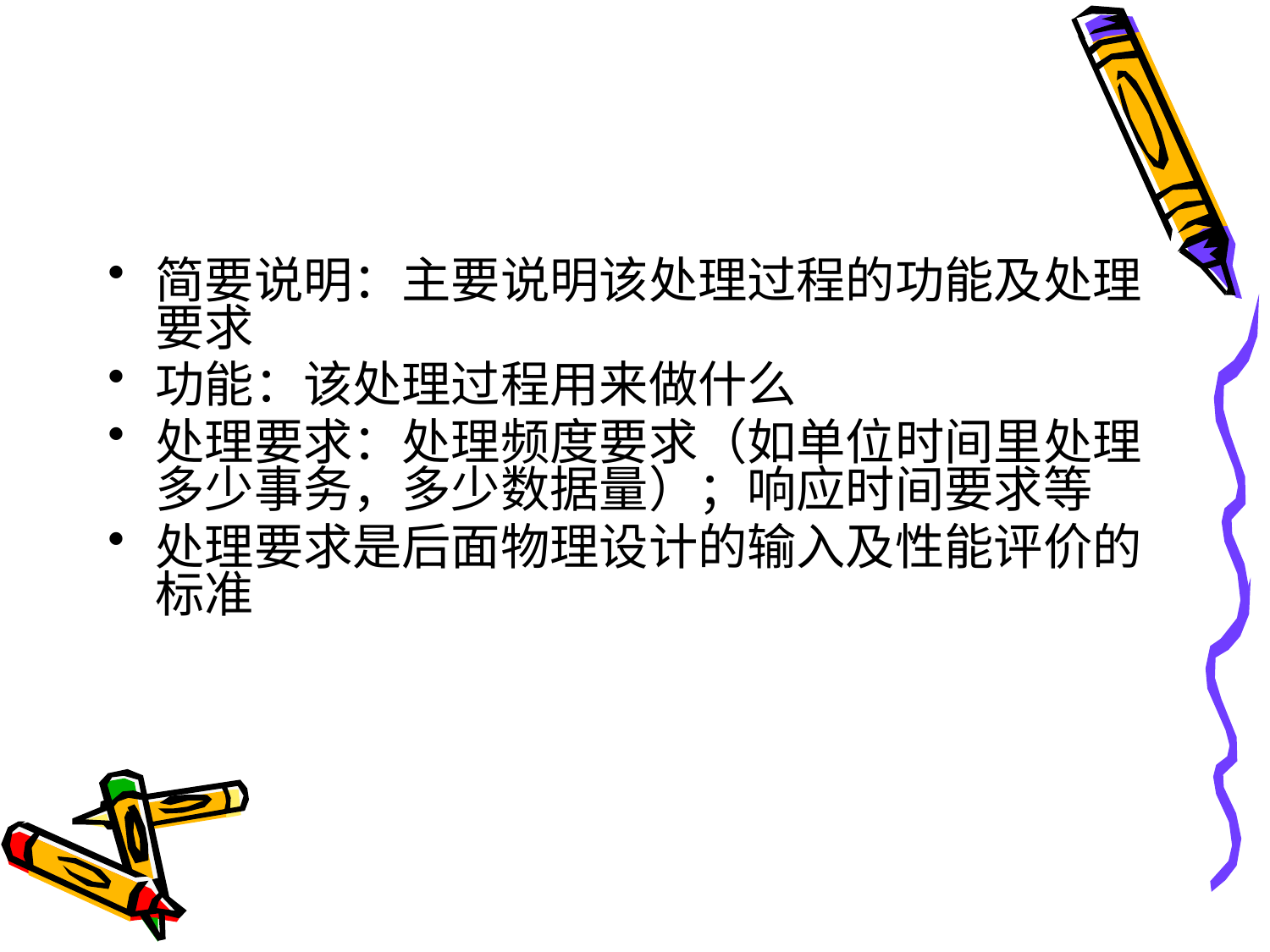

#
简要说明：主要说明该处理过程的功能及处理要求
功能：该处理过程用来做什么
处理要求：处理频度要求（如单位时间里处理多少事务，多少数据量）；响应时间要求等
处理要求是后面物理设计的输入及性能评价的标准